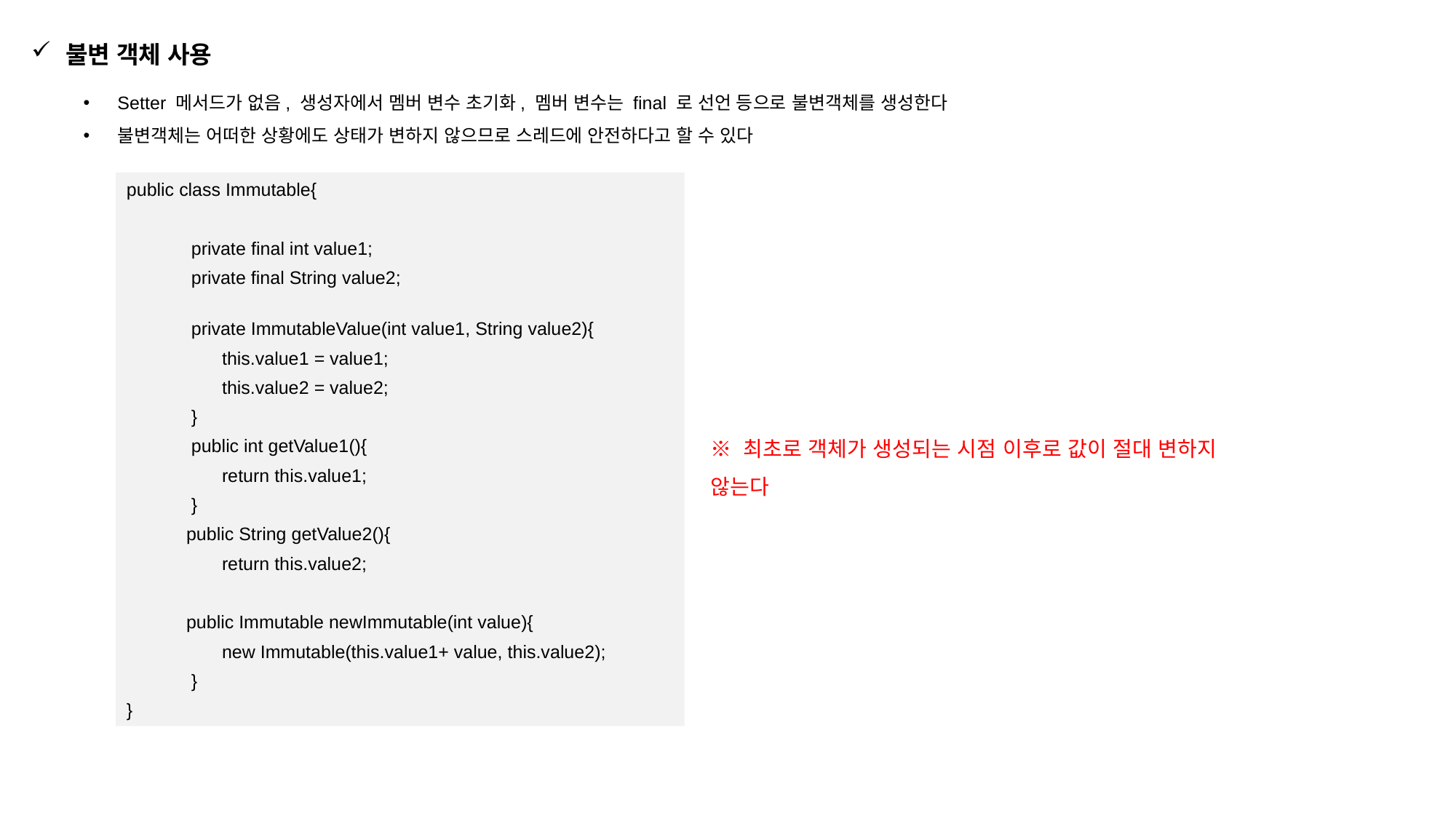

불변 객체 사용
Setter 메서드가 없음, 생성자에서 멤버 변수 초기화, 멤버 변수는 final 로 선언 등으로 불변객체를 생성한다
불변객체는 어떠한 상황에도 상태가 변하지 않으므로 스레드에 안전하다고 할 수 있다
public class Immutable{

  private final int value1;
  private final String value2;
  private ImmutableValue(int value1, String value2){
        this.value1 = value1;
        this.value2 = value2;
  }
  public int getValue1(){
        return this.value1;
  }
 public String getValue2(){
        return this.value2;

 public Immutable newImmutable(int value){
        new Immutable(this.value1+ value, this.value2);
  }
}
※ 최초로 객체가 생성되는 시점 이후로 값이 절대 변하지 않는다